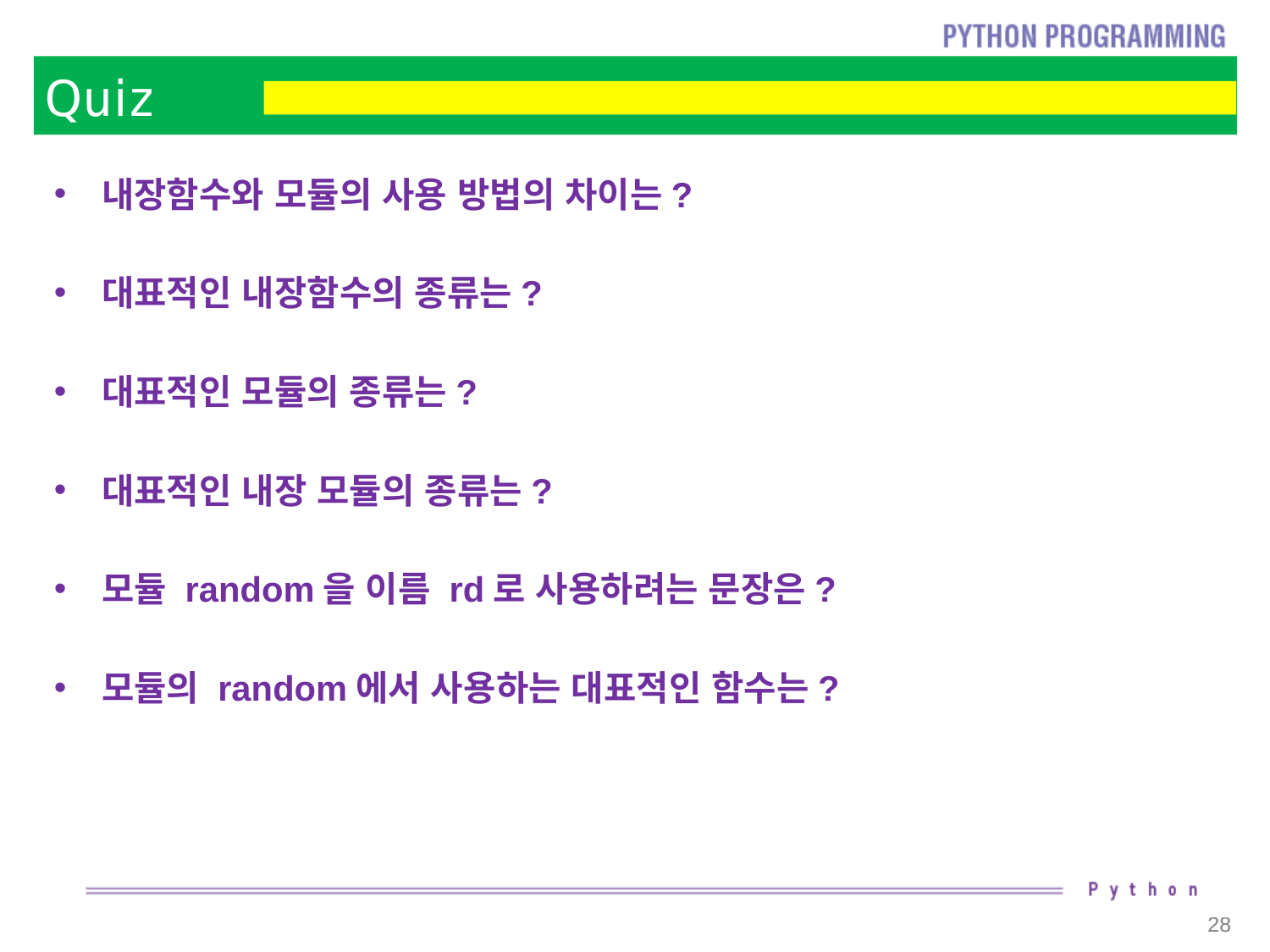

# Quiz

내장함수와 모듈의 사용 방법의 차이는?

대표적인 내장함수의 종류는?

대표적인 모듈의 종류는?

대표적인 내장 모듈의 종류는?

모듈 random을 이름 rd로 사용하려는 문장은?

모듈의 random에서 사용하는 대표적인 함수는?

28